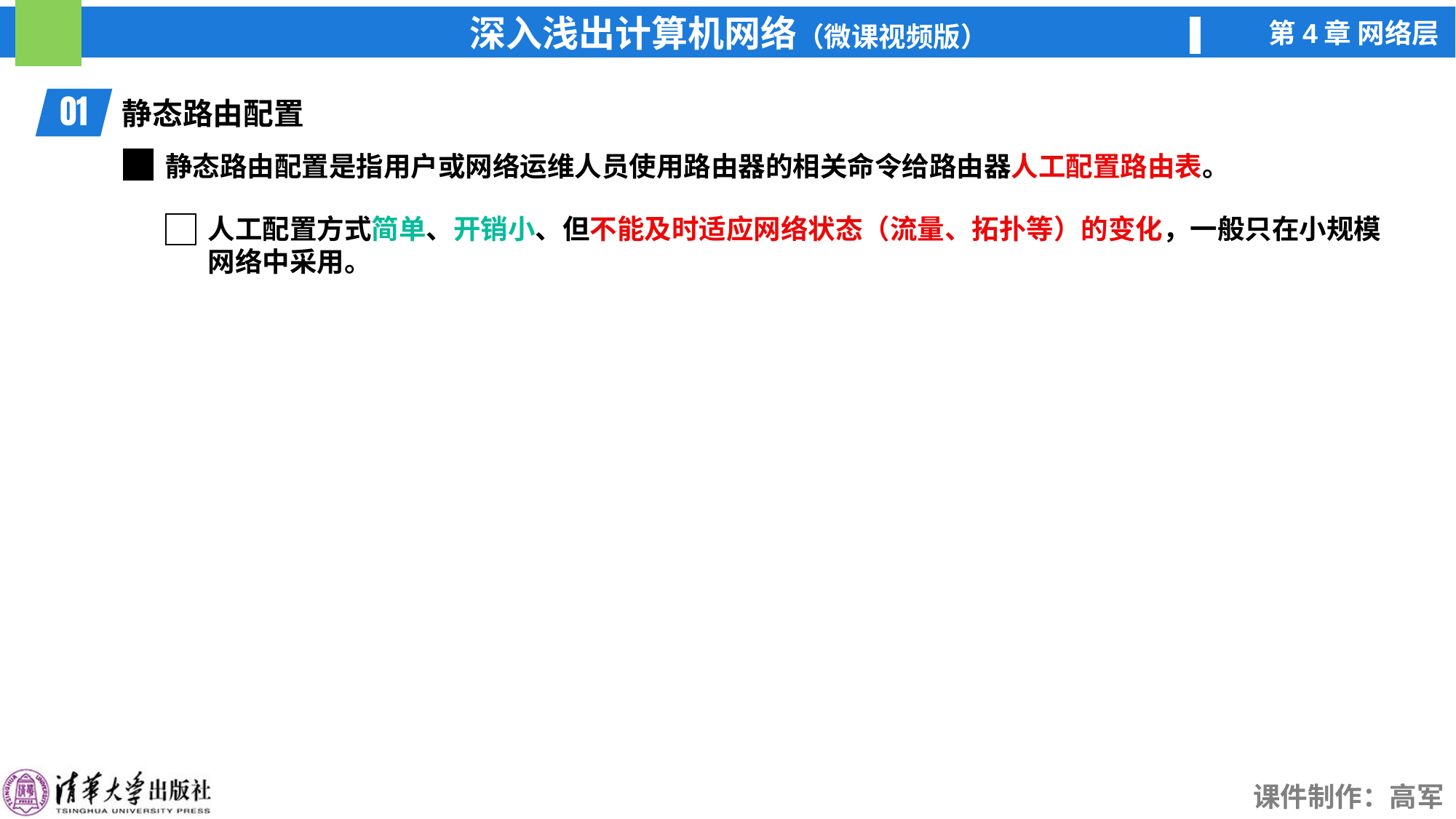

01
静态路由配置
静态路由配置是指用户或网络运维人员使用路由器的相关命令给路由器人工配置路由表。

人工配置方式简单、开销小、但不能及时适应网络状态（流量、拓扑等）的变化，一般只在小规模网络中采用。